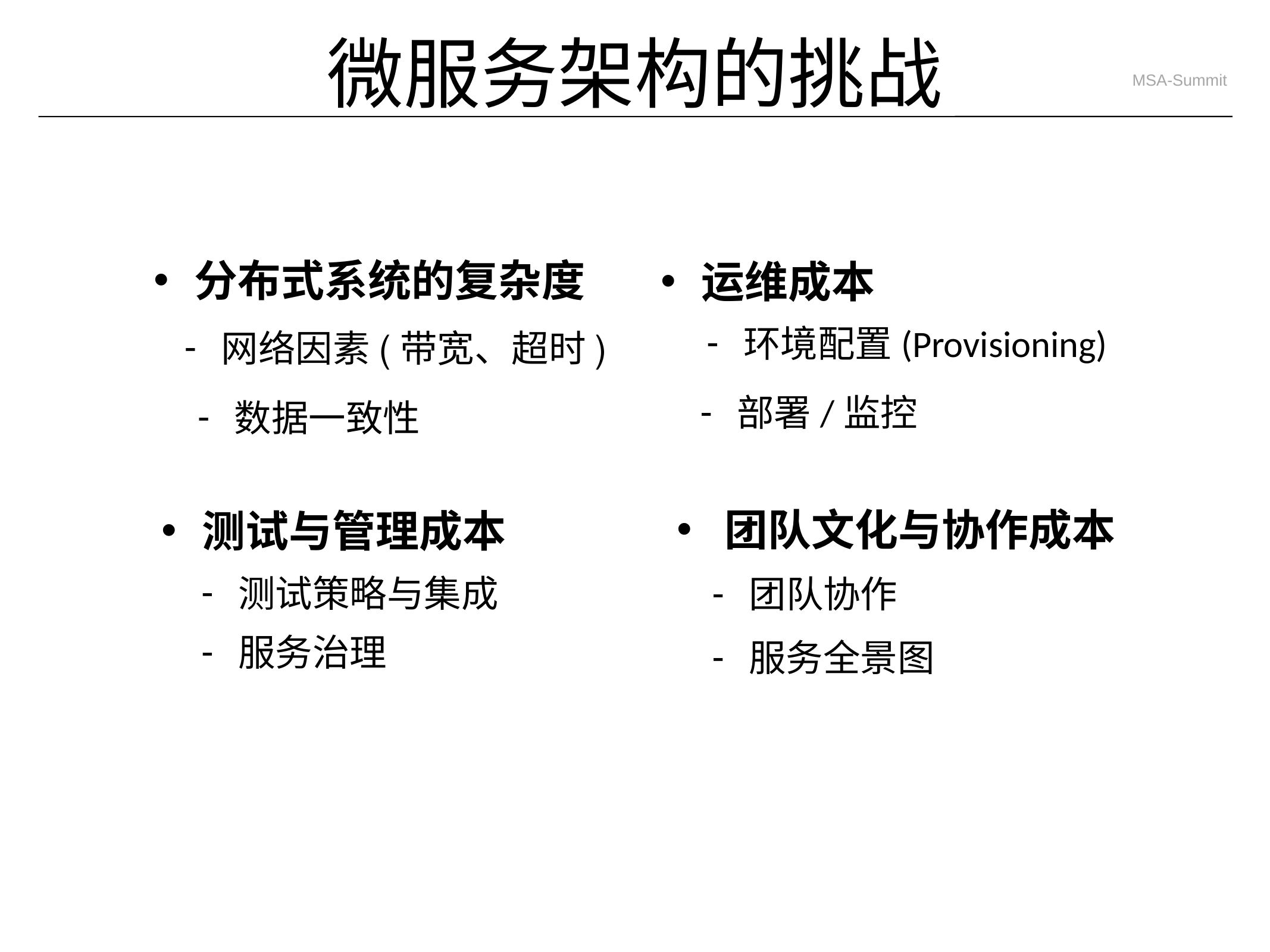

# 微服务架构的挑战
分布式系统的复杂度
运维成本
环境配置(Provisioning)
网络因素(带宽、超时)
部署/监控
数据一致性
团队文化与协作成本
测试与管理成本
测试策略与集成
团队协作
服务治理
服务全景图
24